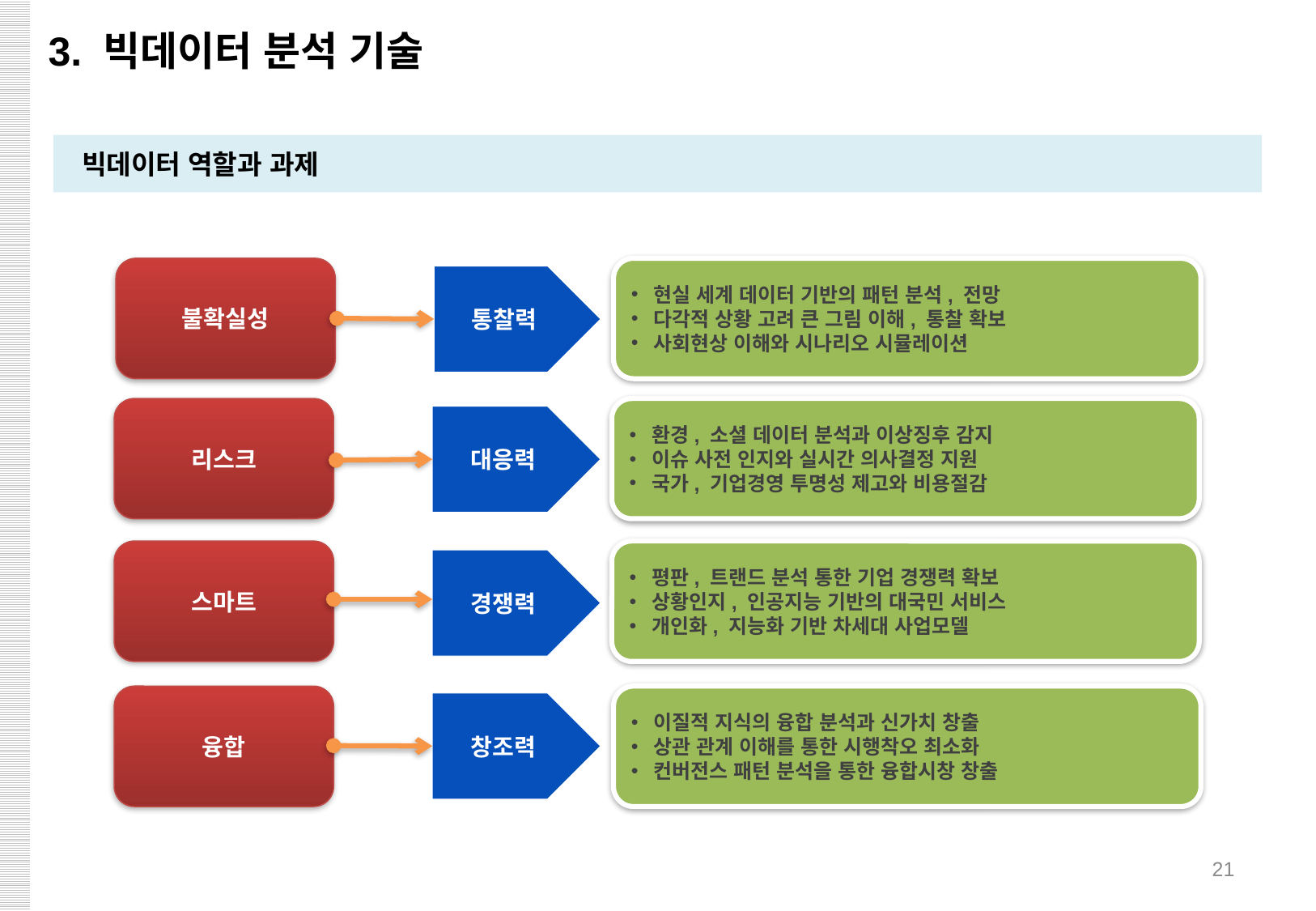

3. 빅데이터 분석 기술
빅데이터 역할과 과제
불확실성
현실 세계 데이터 기반의 패턴 분석, 전망
다각적 상황 고려 큰 그림 이해, 통찰 확보
사회현상 이해와 시나리오 시뮬레이션
통찰력
리스크
환경, 소셜 데이터 분석과 이상징후 감지
이슈 사전 인지와 실시간 의사결정 지원
국가, 기업경영 투명성 제고와 비용절감
대응력
스마트
평판, 트랜드 분석 통한 기업 경쟁력 확보
상황인지, 인공지능 기반의 대국민 서비스
개인화, 지능화 기반 차세대 사업모델
경쟁력
융합
이질적 지식의 융합 분석과 신가치 창출
상관 관계 이해를 통한 시행착오 최소화
컨버전스 패턴 분석을 통한 융합시창 창출
창조력